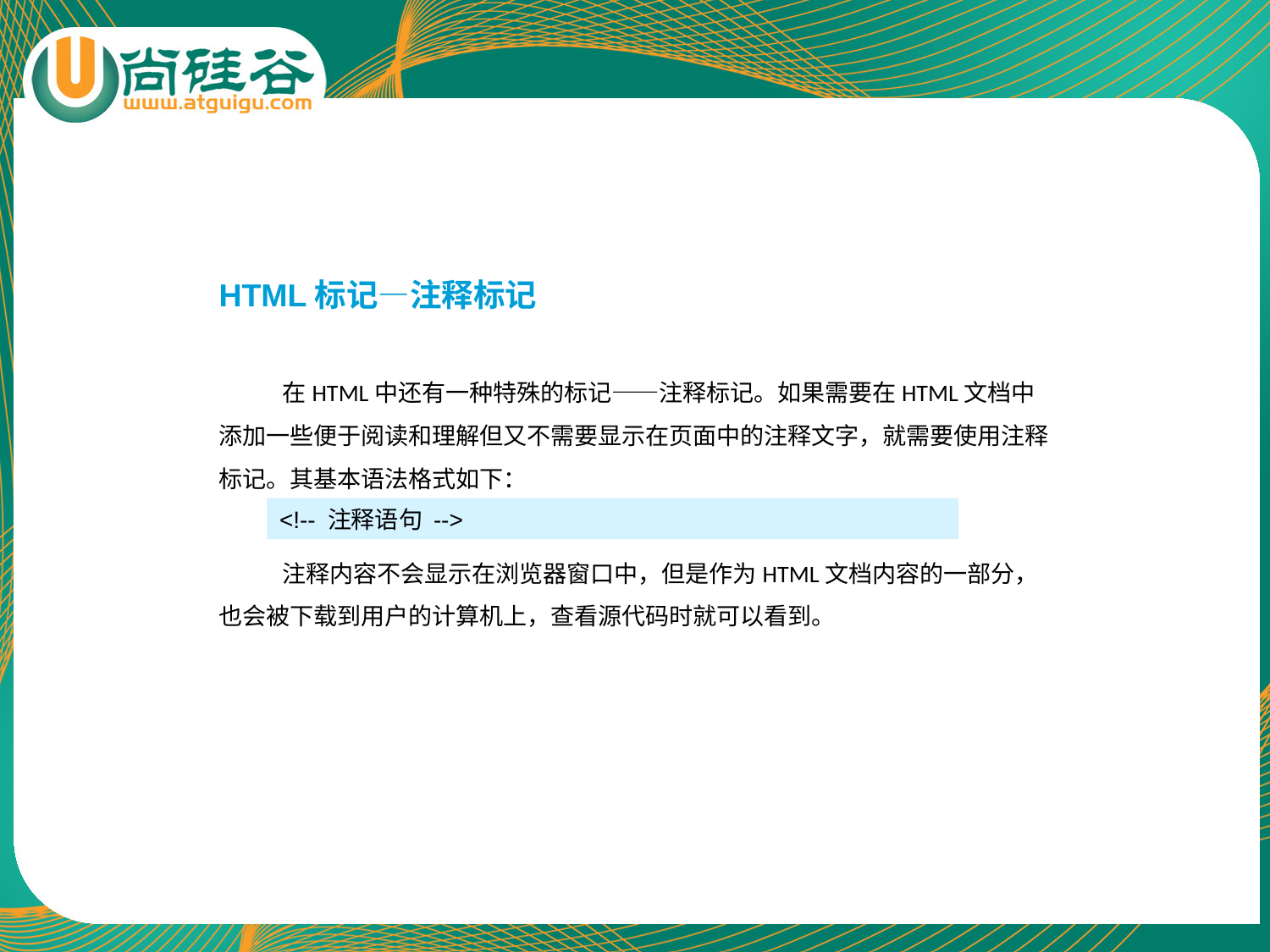

HTML标记—注释标记
# 在HTML中还有一种特殊的标记——注释标记。如果需要在HTML文档中添加一些便于阅读和理解但又不需要显示在页面中的注释文字，就需要使用注释标记。其基本语法格式如下：

注释内容不会显示在浏览器窗口中，但是作为HTML文档内容的一部分，也会被下载到用户的计算机上，查看源代码时就可以看到。
<!-- 注释语句 -->